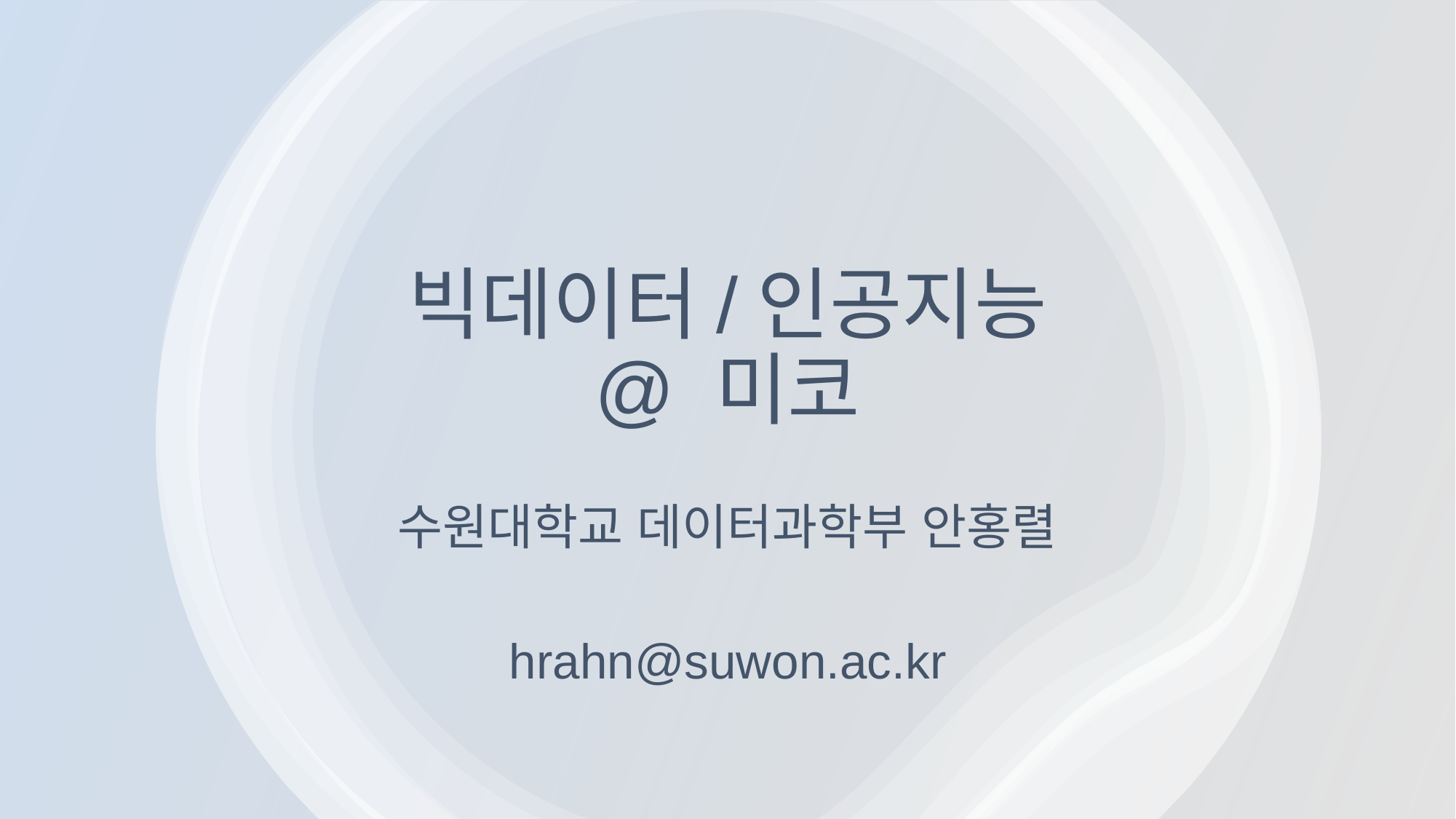

빅데이터/인공지능
@ 미코
수원대학교 데이터과학부 안홍렬

hrahn@suwon.ac.kr